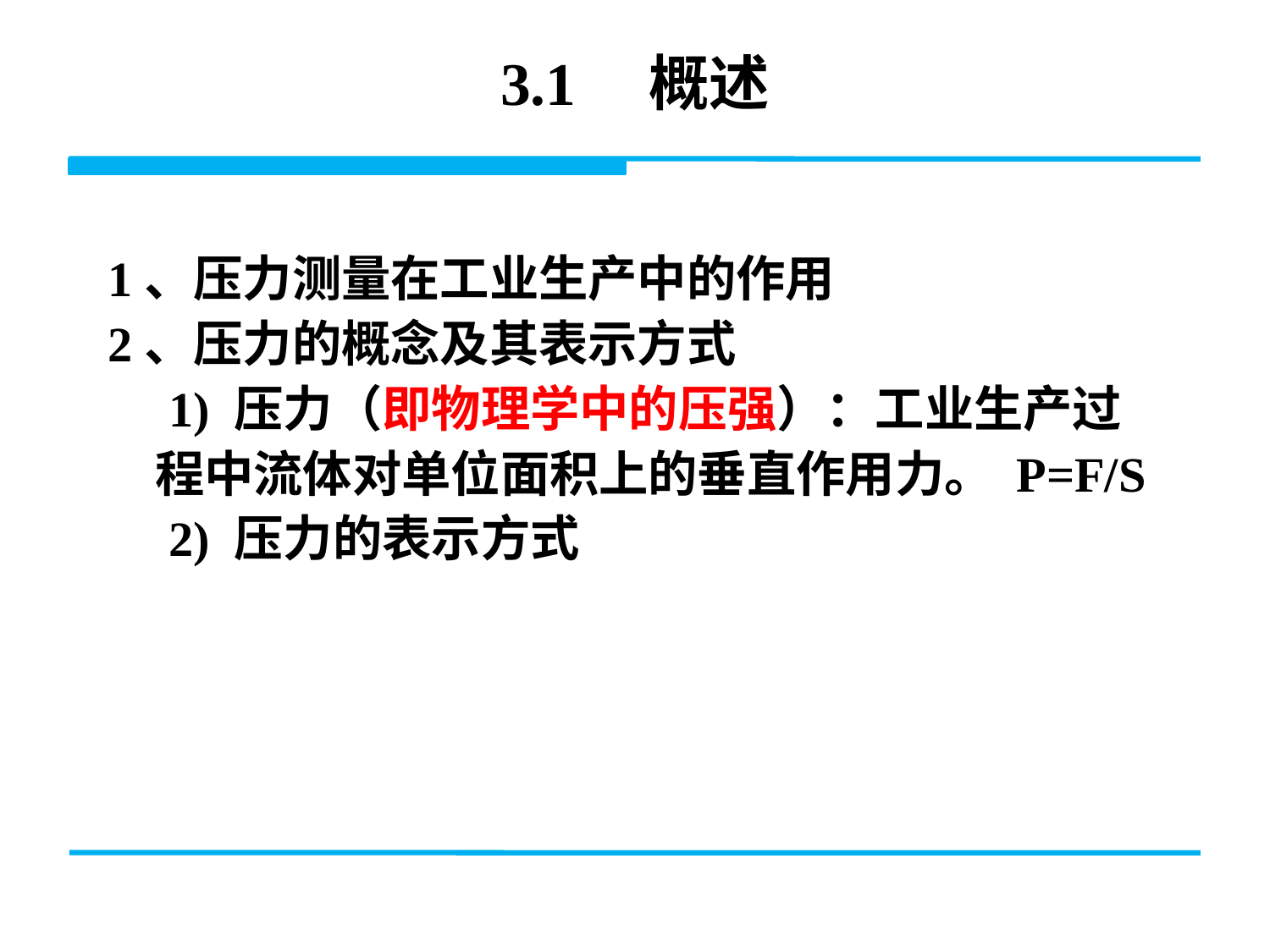

# 3.1    概述

1、压力测量在工业生产中的作用
2、压力的概念及其表示方式
     1) 压力（即物理学中的压强）：工业生产过程中流体对单位面积上的垂直作用力。 P=F/S
     2) 压力的表示方式